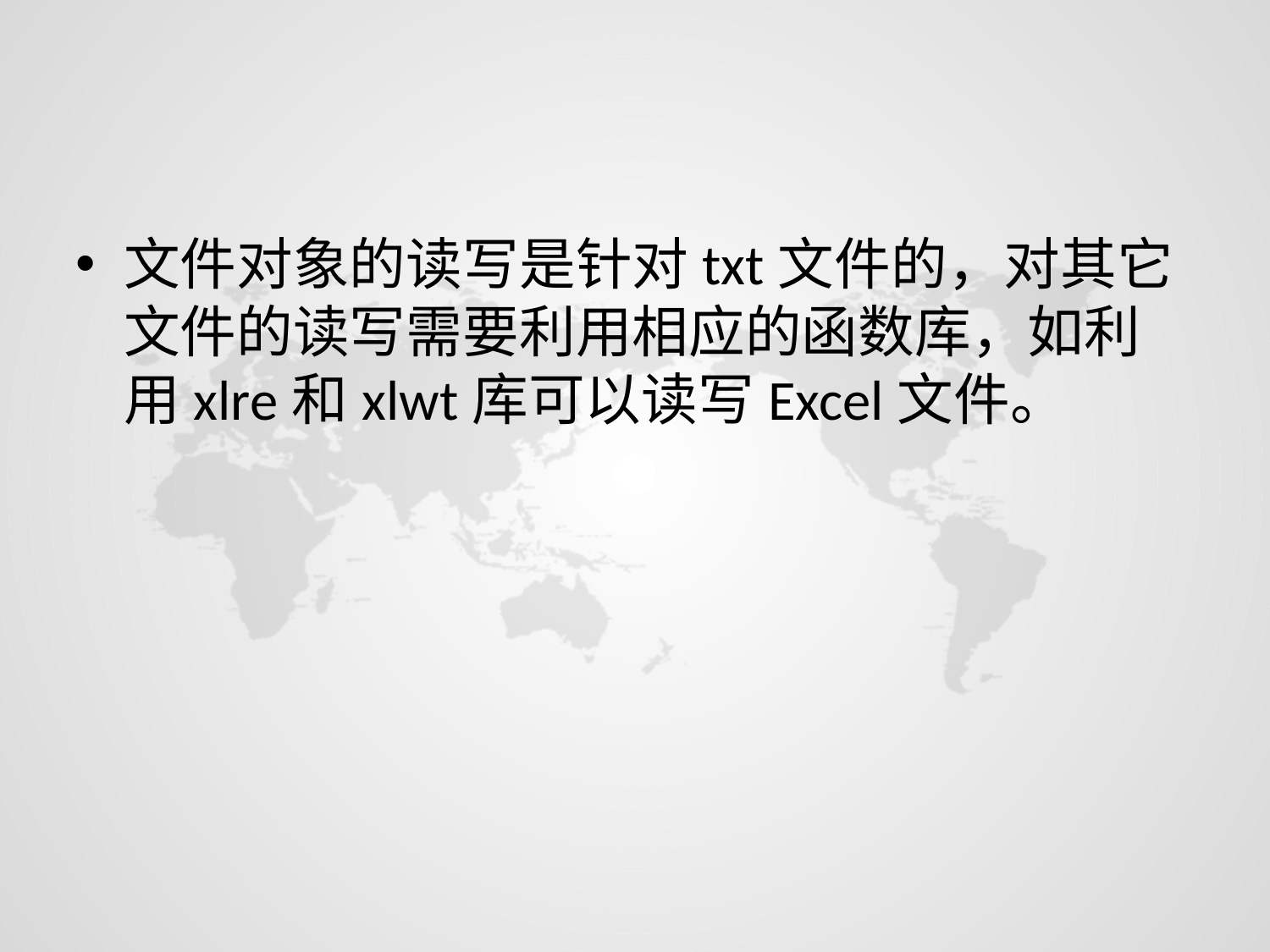

#
文件对象的读写是针对txt文件的，对其它文件的读写需要利用相应的函数库，如利用xlre和xlwt库可以读写Excel文件。